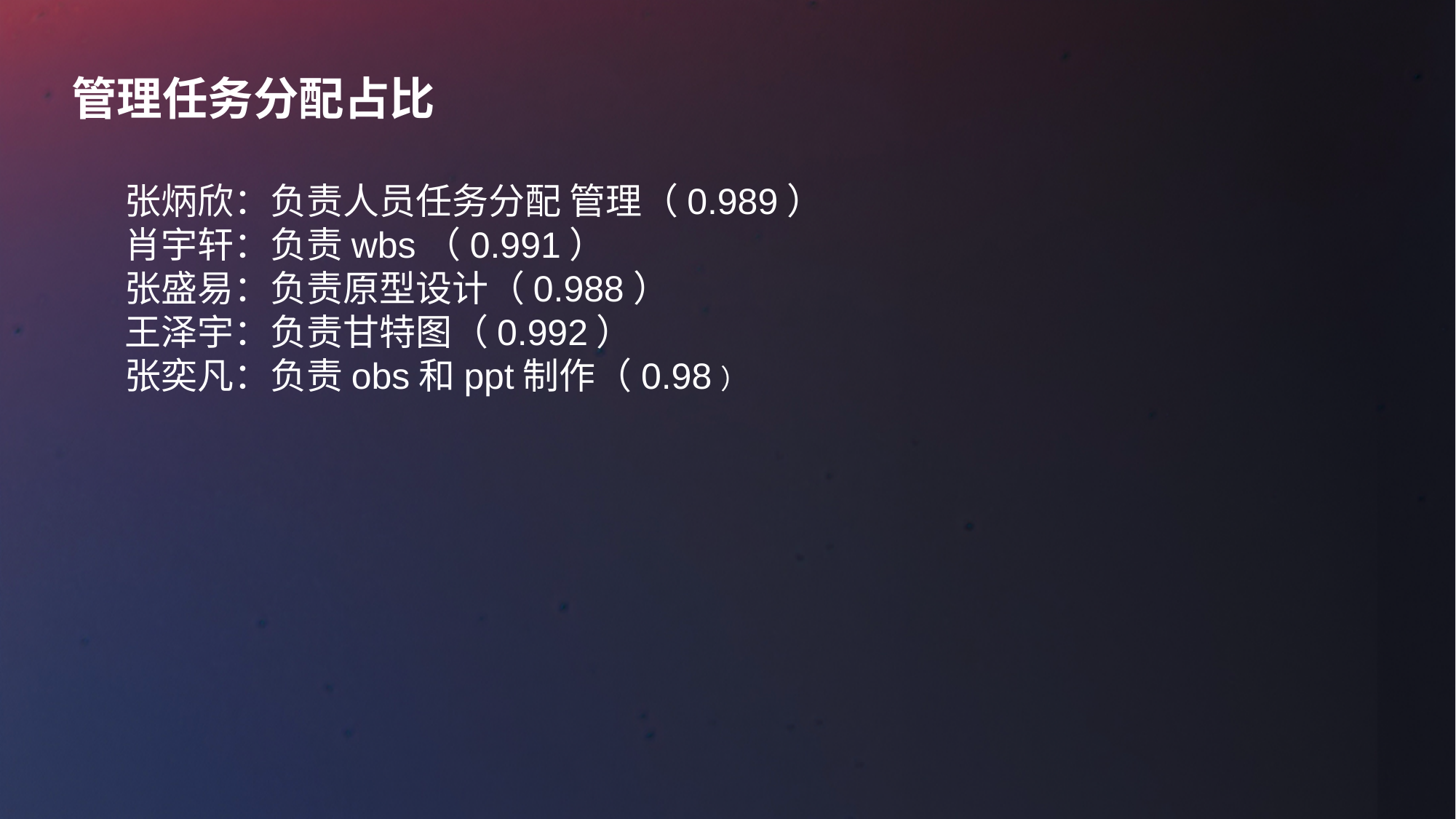

管理任务分配占比
张炳欣：负责人员任务分配 管理（0.989）
肖宇轩：负责wbs（0.991）
张盛易：负责原型设计（0.988）
王泽宇：负责甘特图（0.992）
张奕凡：负责obs和ppt制作（0.98）